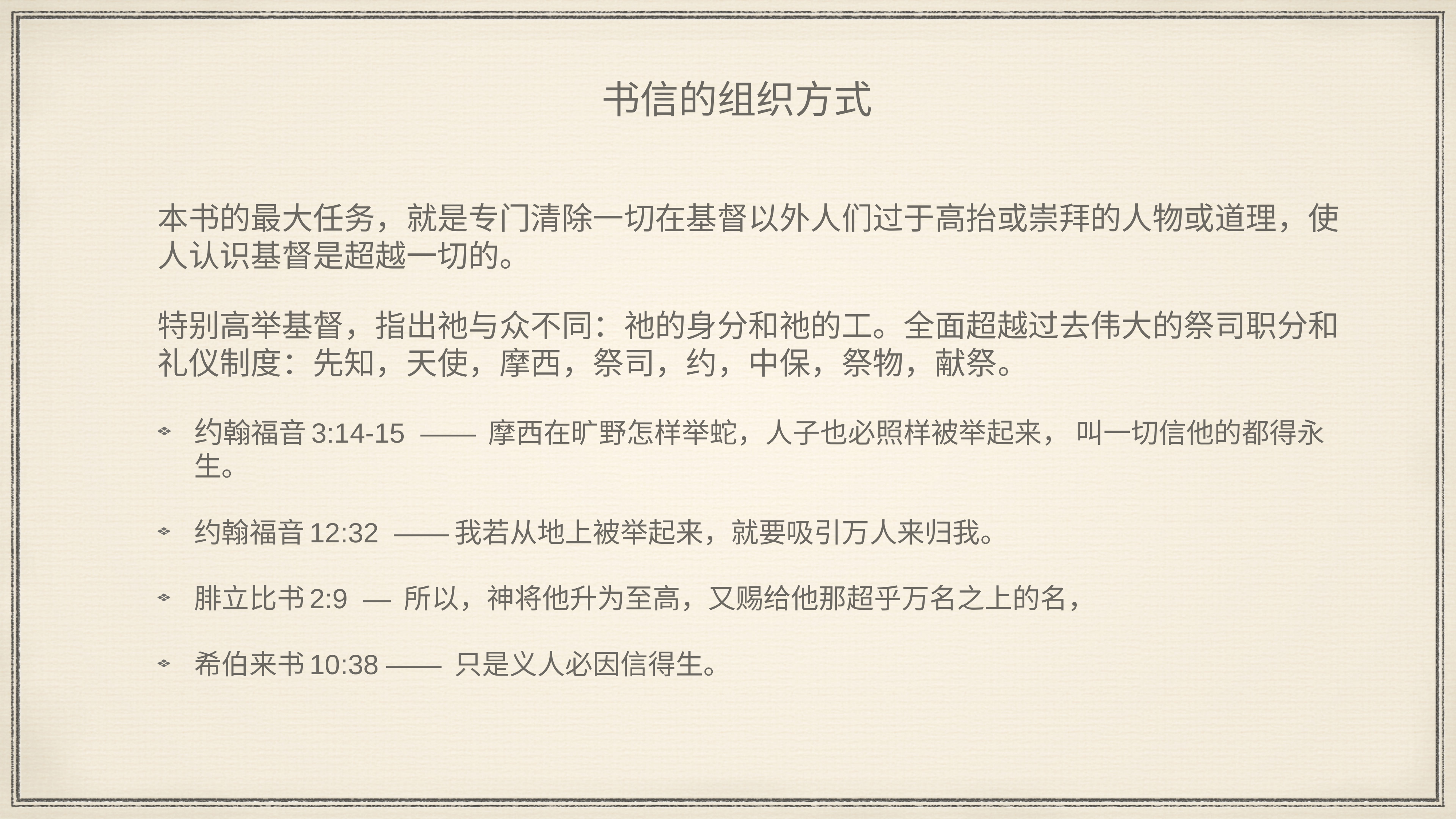

# 书信的组织方式
本书的最大任务，就是专门清除一切在基督以外人们过于高抬或崇拜的人物或道理，使人认识基督是超越一切的。
特别高举基督，指出祂与众不同：祂的身分和祂的工。全面超越过去伟大的祭司职分和礼仪制度：先知，天使，摩西，祭司，约，中保，祭物，献祭。
约翰福音3:14-15  —— 摩西在旷野怎样举蛇，人子也必照样被举起来， 叫一切信他的都得永生。
约翰福音12:32  ——我若从地上被举起来，就要吸引万人来归我。
腓立比书2:9  — 所以，神将他升为至高，又赐给他那超乎万名之上的名，
希伯来书10:38 —— 只是义人必因信得生。